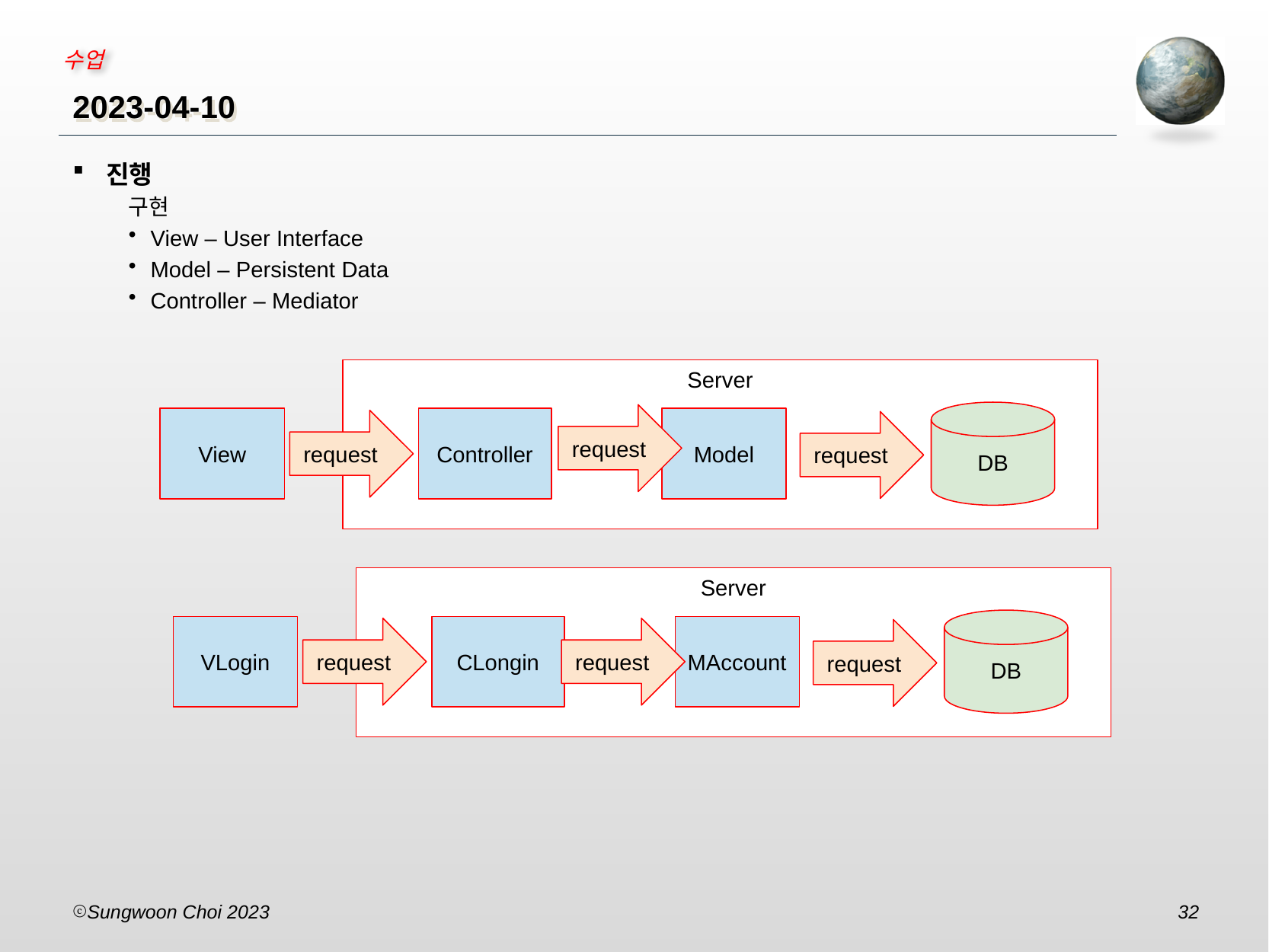

# 2023-04-10

진행
구현
View – User Interface
Model – Persistent Data
Controller – Mediator

Server
DB
request
View
Controller
Model
request
request
Server
DB
VLogin
CLongin
MAccount
request
request
request
Sungwoon Choi 2023
32